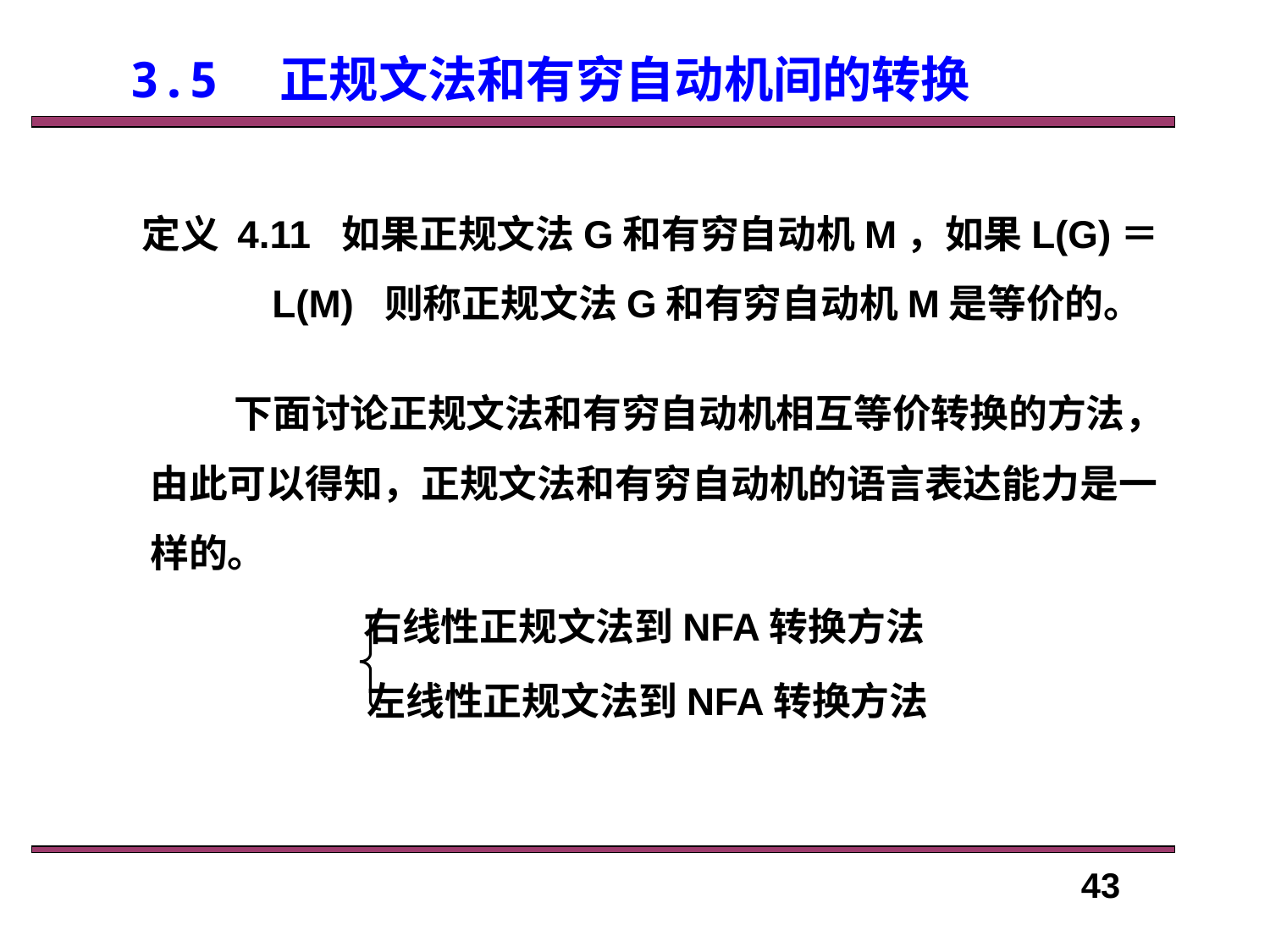

# 3.5　正规文法和有穷自动机间的转换
定义 4.11  如果正规文法G和有穷自动机M，如果L(G)＝L(M)  则称正规文法G和有穷自动机M是等价的。
下面讨论正规文法和有穷自动机相互等价转换的方法，由此可以得知，正规文法和有穷自动机的语言表达能力是一样的。
右线性正规文法到NFA转换方法

左线性正规文法到NFA转换方法
43